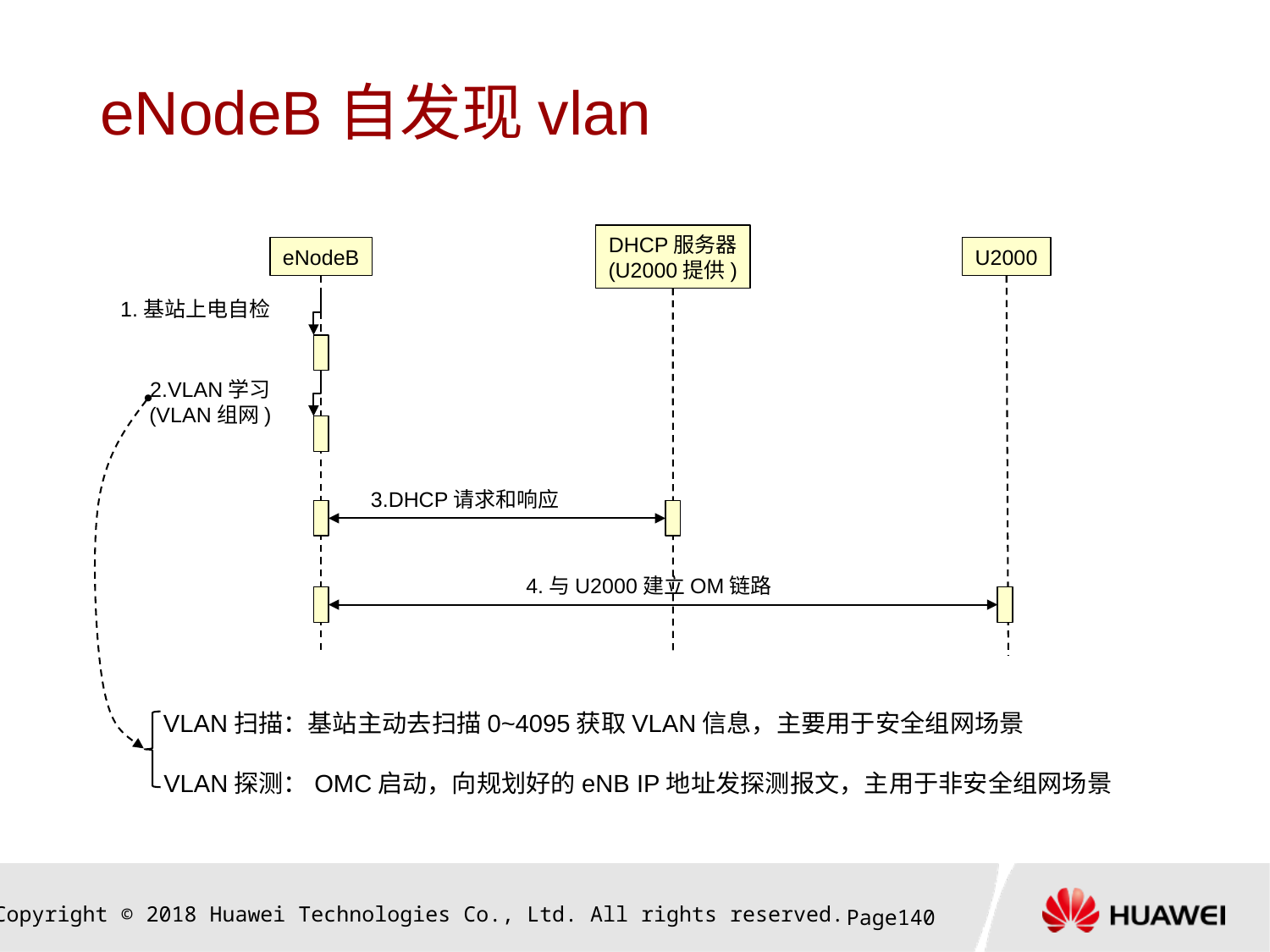

# eNodeB自发现vlan
DHCP服务器
(U2000提供)
eNodeB
U2000
1.基站上电自检

2.VLAN学习
(VLAN组网)

3.DHCP请求和响应

4.与U2000建立OM链路

VLAN扫描：基站主动去扫描0~4095获取VLAN信息，主要用于安全组网场景

VLAN探测：OMC启动，向规划好的eNB IP地址发探测报文，主用于非安全组网场景
Page140